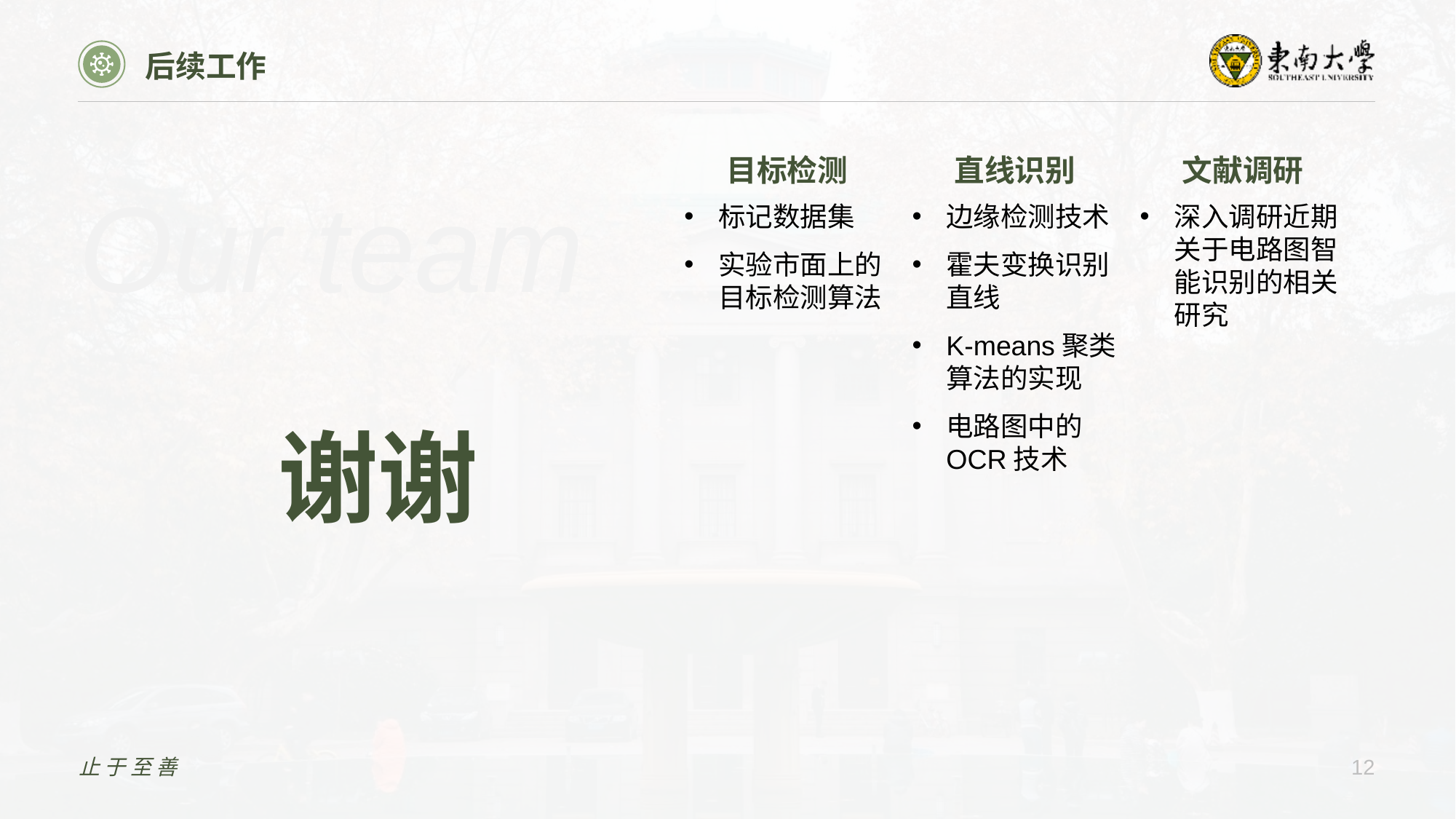

后续工作
目标检测
直线识别
文献调研
标记数据集
实验市面上的目标检测算法

边缘检测技术
霍夫变换识别直线
K-means聚类算法的实现
电路图中的OCR技术
深入调研近期关于电路图智能识别的相关研究
谢谢
止于至善
12